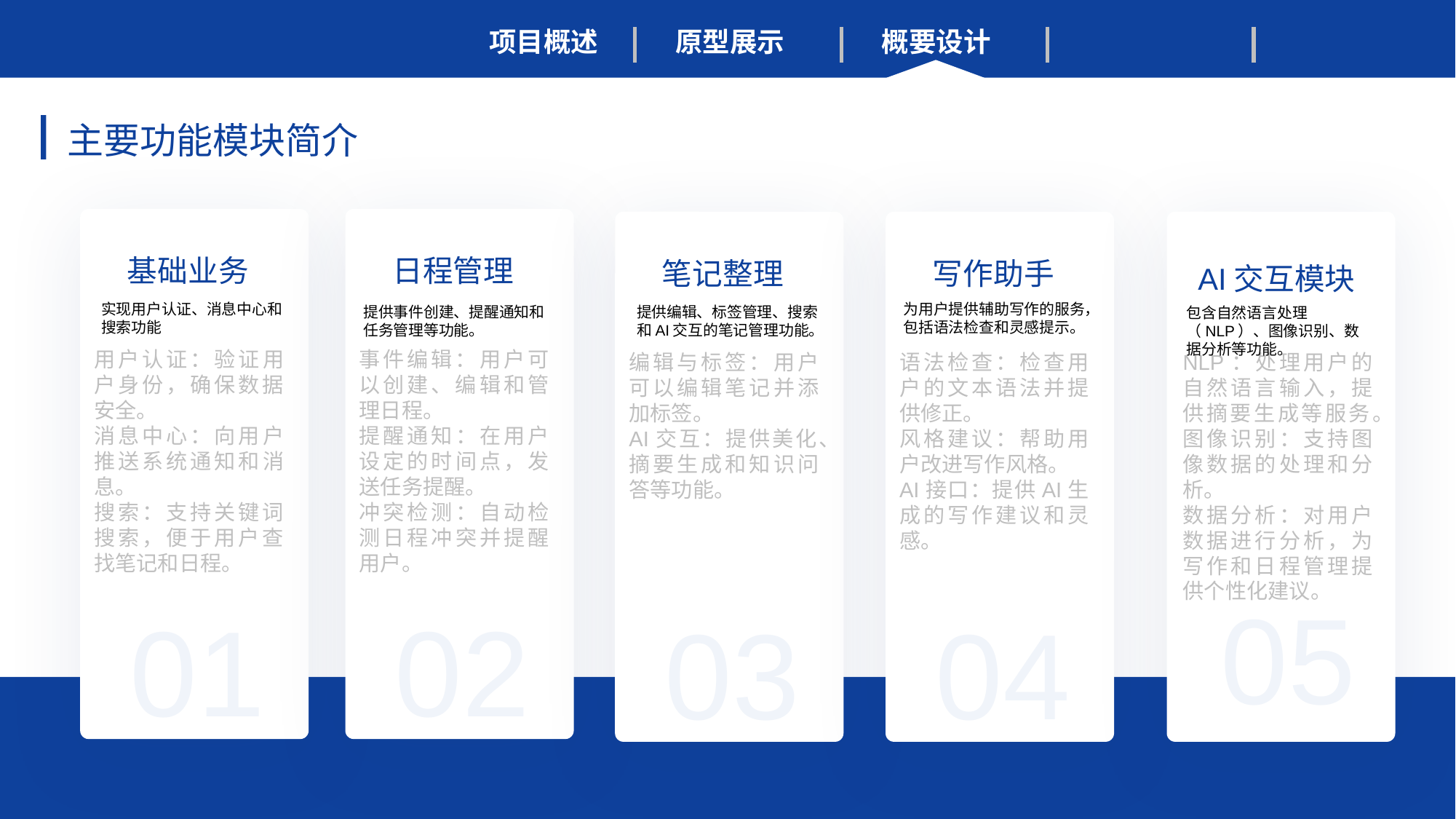

项目概述
原型展示
概要设计

主要功能模块简介

基础业务
用户认证：验证用户身份，确保数据安全。
消息中心：向用户推送系统通知和消息。
搜索：支持关键词搜索，便于用户查找笔记和日程。
01

日程管理
事件编辑：用户可以创建、编辑和管理日程。
提醒通知：在用户设定的时间点，发送任务提醒。
冲突检测：自动检测日程冲突并提醒用户。
02

笔记整理
编辑与标签：用户可以编辑笔记并添加标签。
AI交互：提供美化、摘要生成和知识问答等功能。
03

写作助手
语法检查：检查用户的文本语法并提供修正。
风格建议：帮助用户改进写作风格。
AI接口：提供AI生成的写作建议和灵感。
04

AI交互模块
实现用户认证、消息中心和搜索功能
为用户提供辅助写作的服务，包括语法检查和灵感提示。
提供事件创建、提醒通知和任务管理等功能。
提供编辑、标签管理、搜索和AI交互的笔记管理功能。
包含自然语言处理（NLP）、图像识别、数据分析等功能。
NLP：处理用户的自然语言输入，提供摘要生成等服务。
图像识别：支持图像数据的处理和分析。
数据分析：对用户数据进行分析，为写作和日程管理提供个性化建议。
Graduation thesis defense template
05